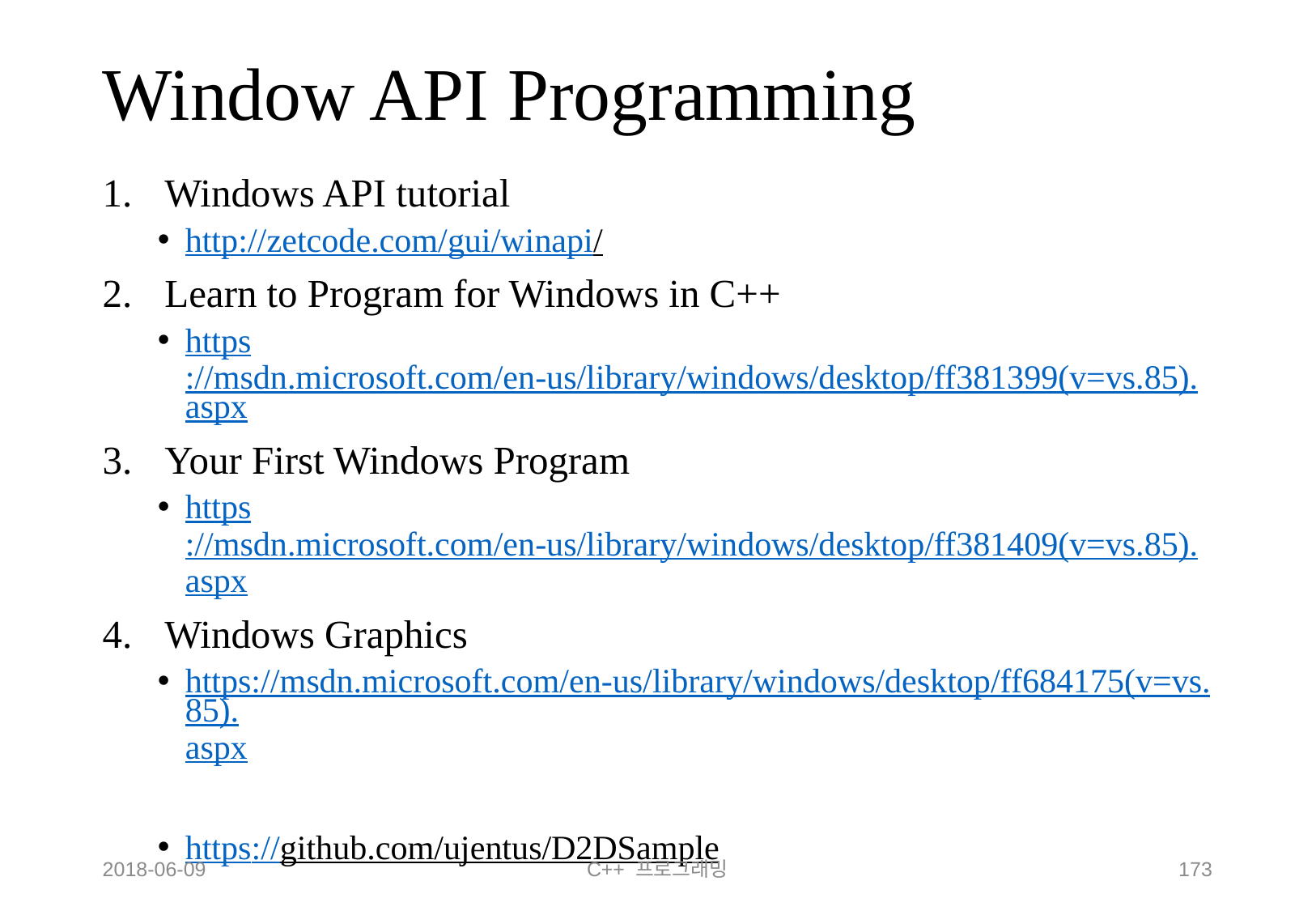

# Window API Programming
Windows API tutorial
http://zetcode.com/gui/winapi/
Learn to Program for Windows in C++
https://msdn.microsoft.com/en-us/library/windows/desktop/ff381399(v=vs.85).aspx
Your First Windows Program
https://msdn.microsoft.com/en-us/library/windows/desktop/ff381409(v=vs.85).aspx
Windows Graphics
https://msdn.microsoft.com/en-us/library/windows/desktop/ff684175(v=vs.85).aspx

https://github.com/ujentus/D2DSample
2018-06-09
C++ 프로그래밍
173